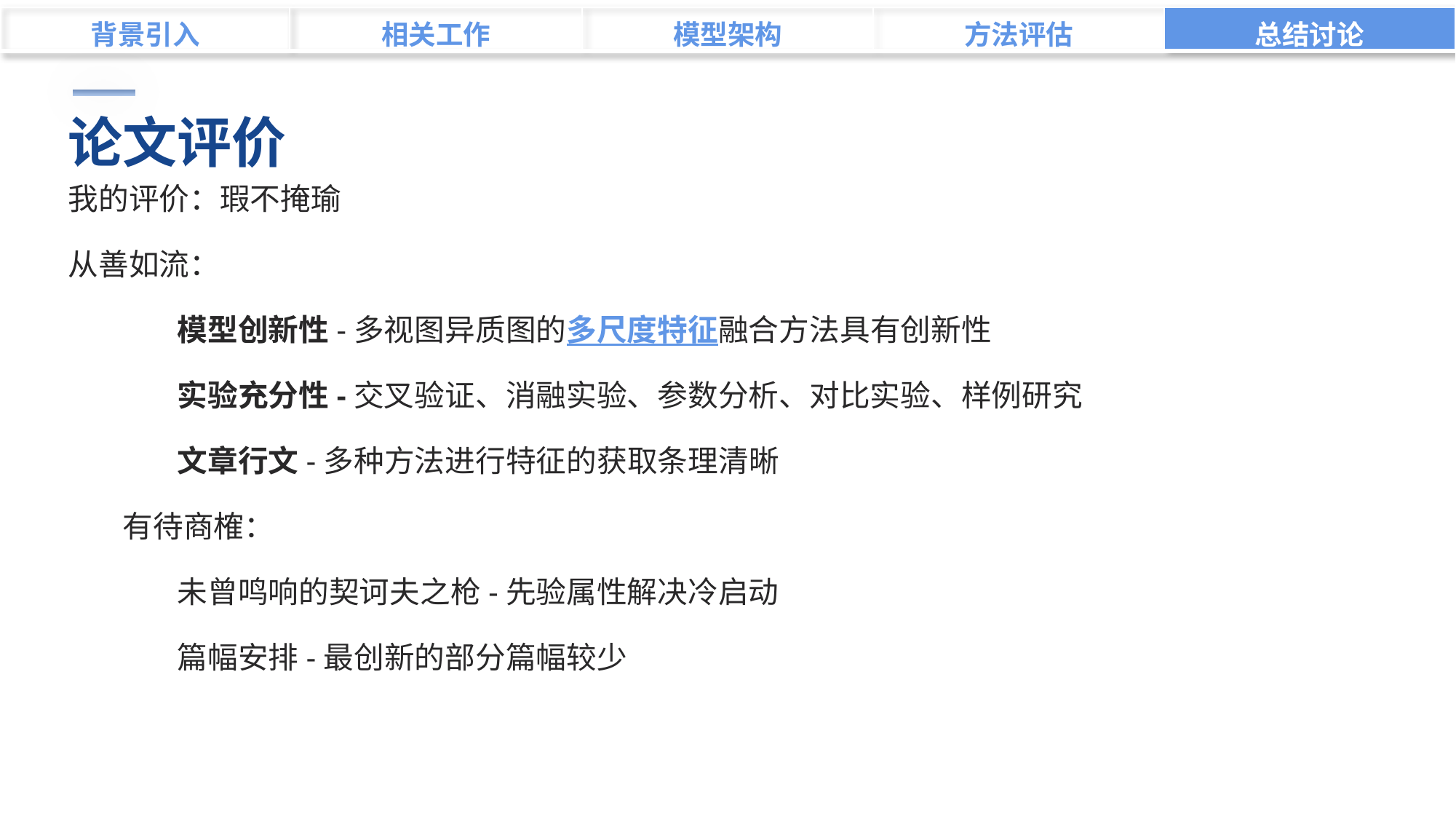

| 背景引入 | 相关工作 | 模型架构 | 方法评估 | 总结讨论 |
| --- | --- | --- | --- | --- |

论文评价
我的评价：瑕不掩瑜
从善如流：
模型创新性-多视图异质图的多尺度特征融合方法具有创新性
实验充分性-交叉验证、消融实验、参数分析、对比实验、样例研究
文章行文-多种方法进行特征的获取条理清晰
有待商榷：
未曾鸣响的契诃夫之枪-先验属性解决冷启动
篇幅安排-最创新的部分篇幅较少

25